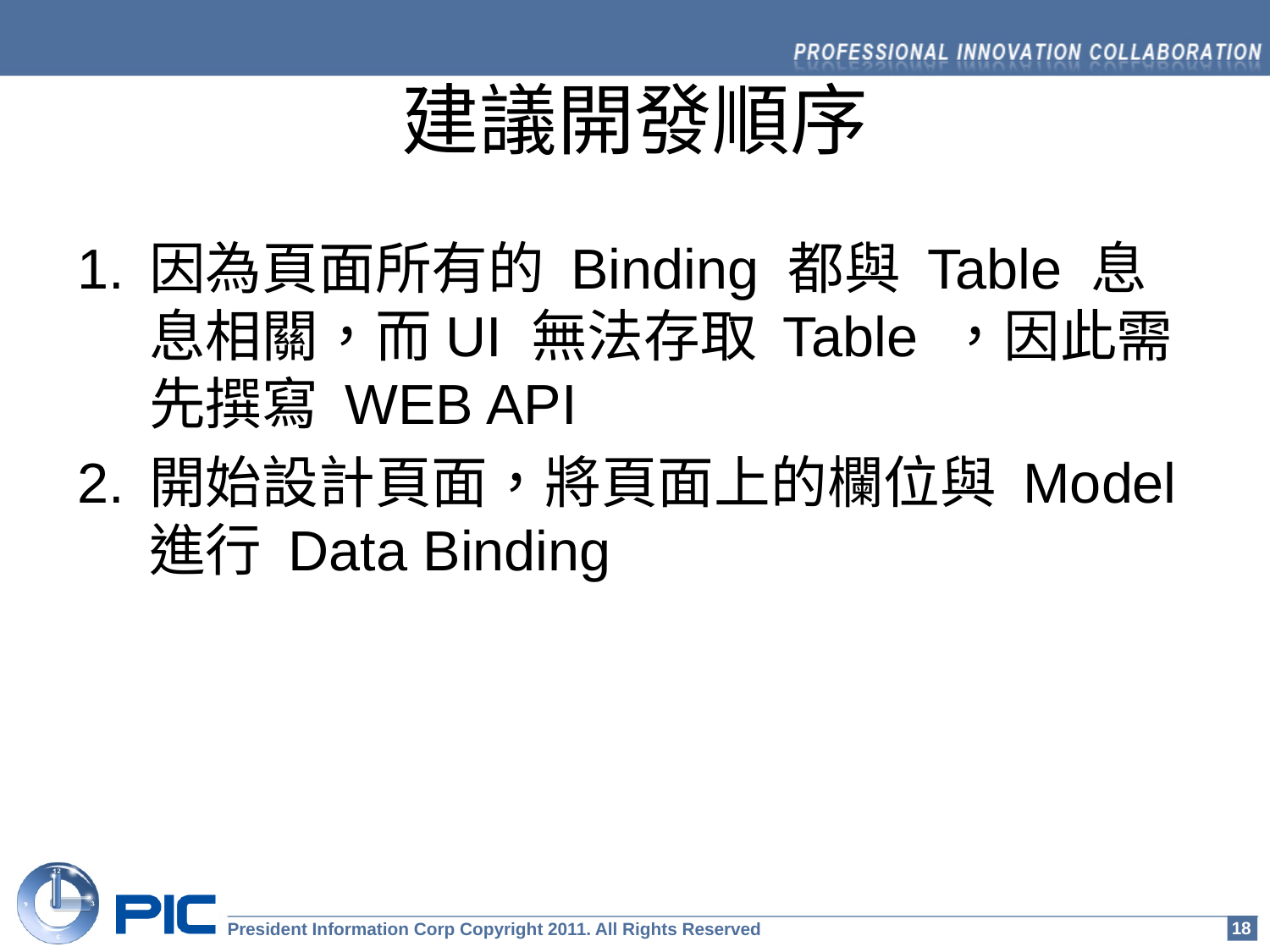

# 建議開發順序
因為頁面所有的 Binding 都與 Table 息息相關，而UI 無法存取 Table ，因此需先撰寫 WEB API
開始設計頁面，將頁面上的欄位與 Model 進行 Data Binding